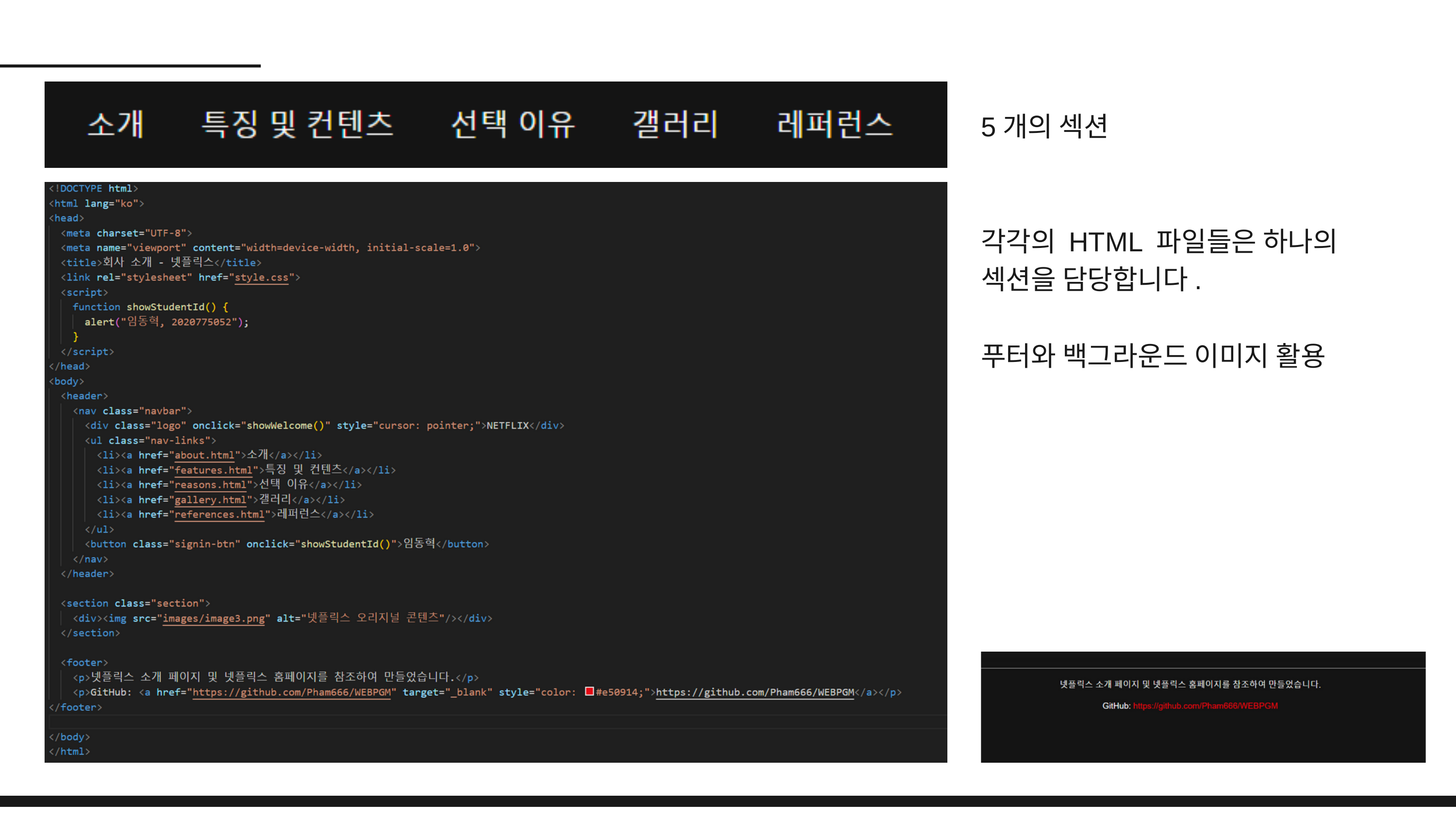

5개의 섹션

각각의 HTML 파일들은 하나의 섹션을 담당합니다.

푸터와 백그라운드 이미지 활용